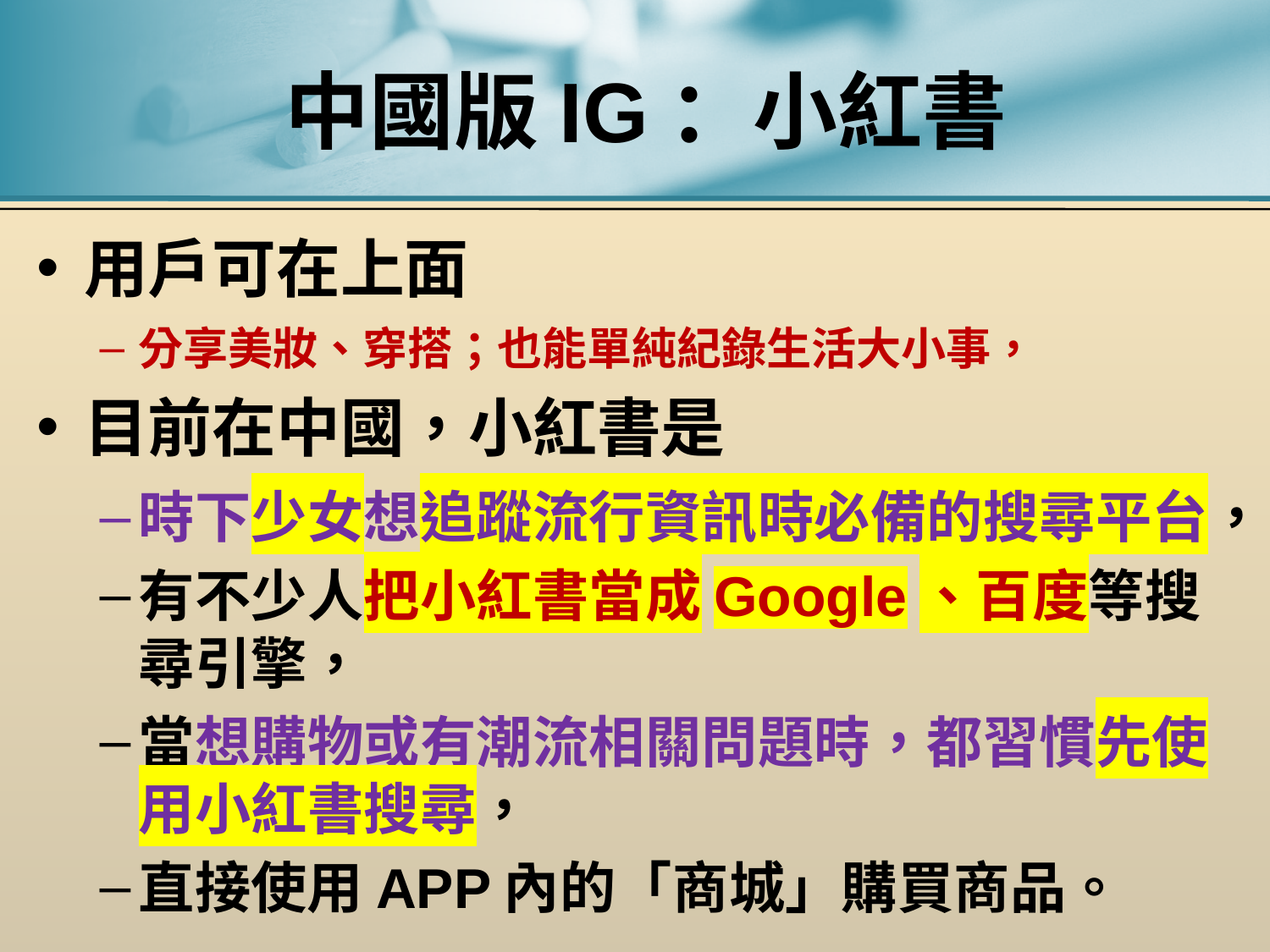

# 中國版IG：小紅書
用戶可在上面
分享美妝、穿搭；也能單純紀錄生活大小事，
目前在中國，小紅書是
時下少女想追蹤流行資訊時必備的搜尋平台，
有不少人把小紅書當成Google、百度等搜尋引擎，
當想購物或有潮流相關問題時，都習慣先使用小紅書搜尋，
直接使用APP內的「商城」購買商品。